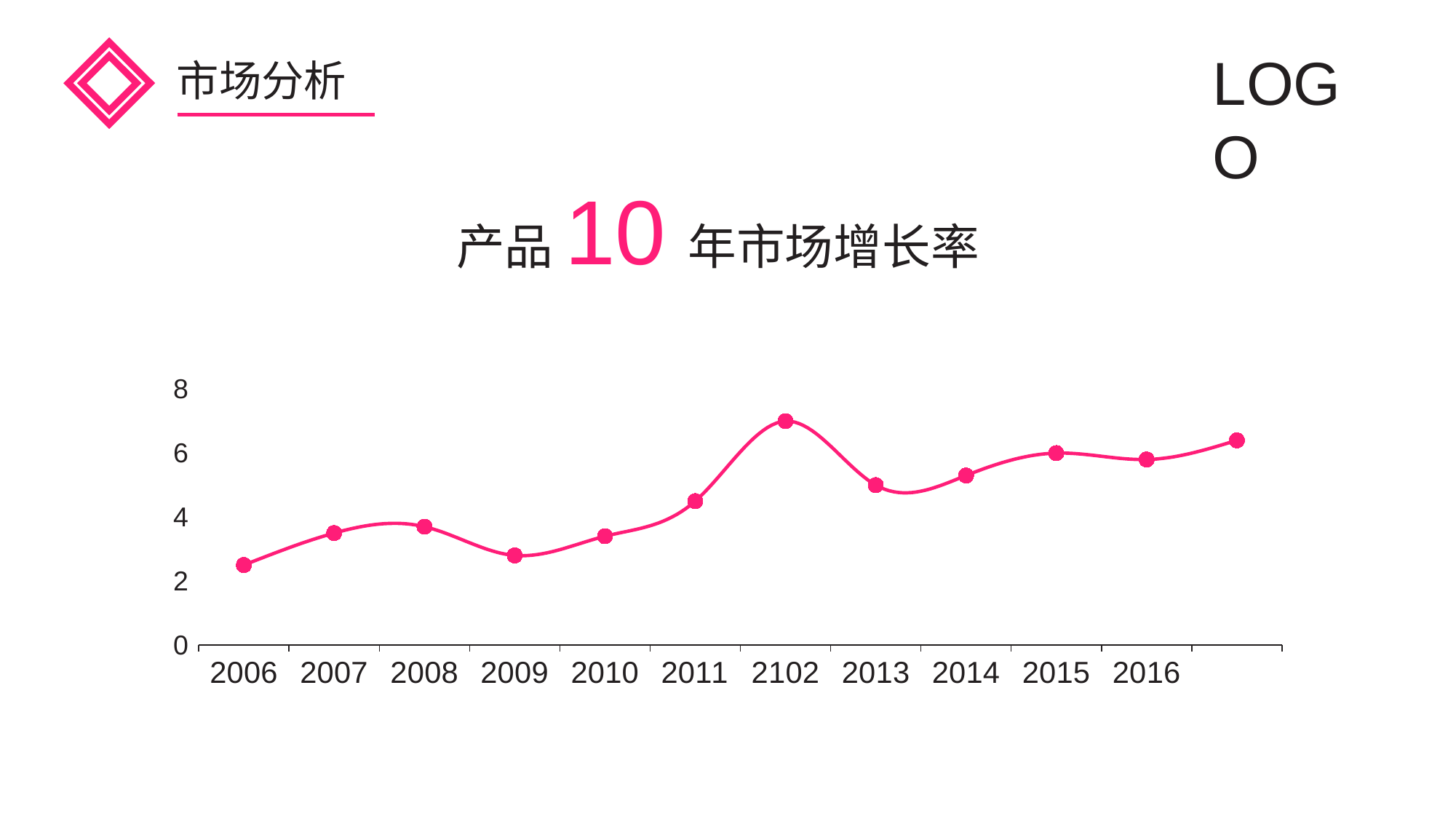

LOGO

市场分析
产品10年市场增长率

### Chart

| Category | Product |
|---|---|
| 2006 | 2.5 |
| 2007 | 3.5 |
| 2008 | 3.7 |
| 2009 | 2.8 |
| 2010 | 3.4 |
| 2011 | 4.5 |
| 2102 | 7.0 |
| 2013 | 5.0 |
| 2014 | 5.3 |
| 2015 | 6.0 |
| 2016 | 5.8 |
|  | 6.4 |